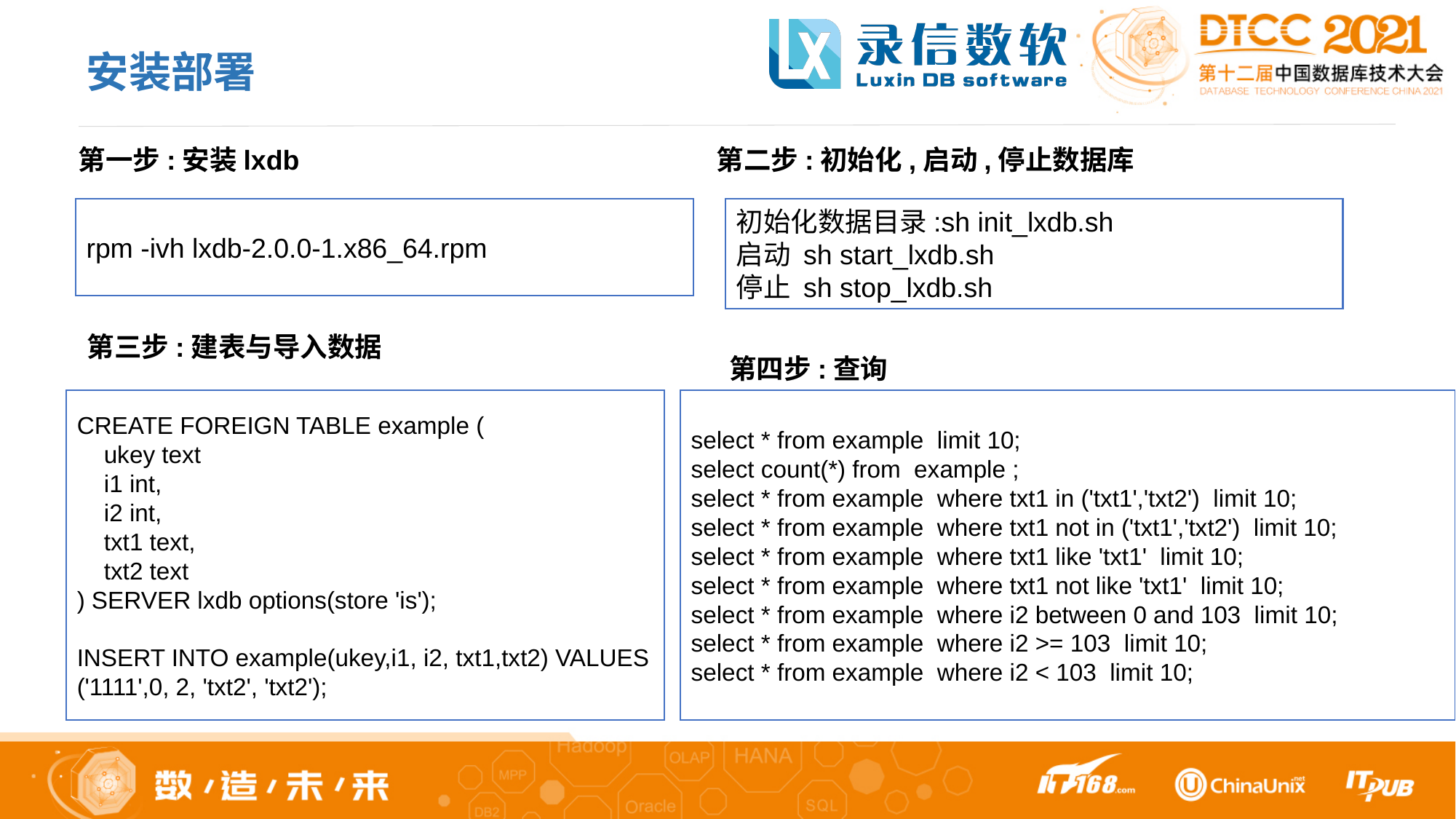

安装部署
第一步:安装lxdb
第二步:初始化,启动,停止数据库
初始化数据目录:sh init_lxdb.sh
启动 sh start_lxdb.sh
停止 sh stop_lxdb.sh
rpm -ivh lxdb-2.0.0-1.x86_64.rpm
第三步:建表与导入数据
第四步:查询
CREATE FOREIGN TABLE example (
    ukey text
    i1 int,
    i2 int,
    txt1 text,
    txt2 text
) SERVER lxdb options(store 'is');

INSERT INTO example(ukey,i1, i2, txt1,txt2) VALUES ('1111',0, 2, 'txt2', 'txt2');
select * from example  limit 10;
select count(*) from  example ;
select * from example  where txt1 in ('txt1','txt2')  limit 10;
select * from example  where txt1 not in ('txt1','txt2')  limit 10;
select * from example  where txt1 like 'txt1'  limit 10;
select * from example  where txt1 not like 'txt1'  limit 10;
select * from example  where i2 between 0 and 103  limit 10;
select * from example  where i2 >= 103  limit 10;
select * from example  where i2 < 103  limit 10;